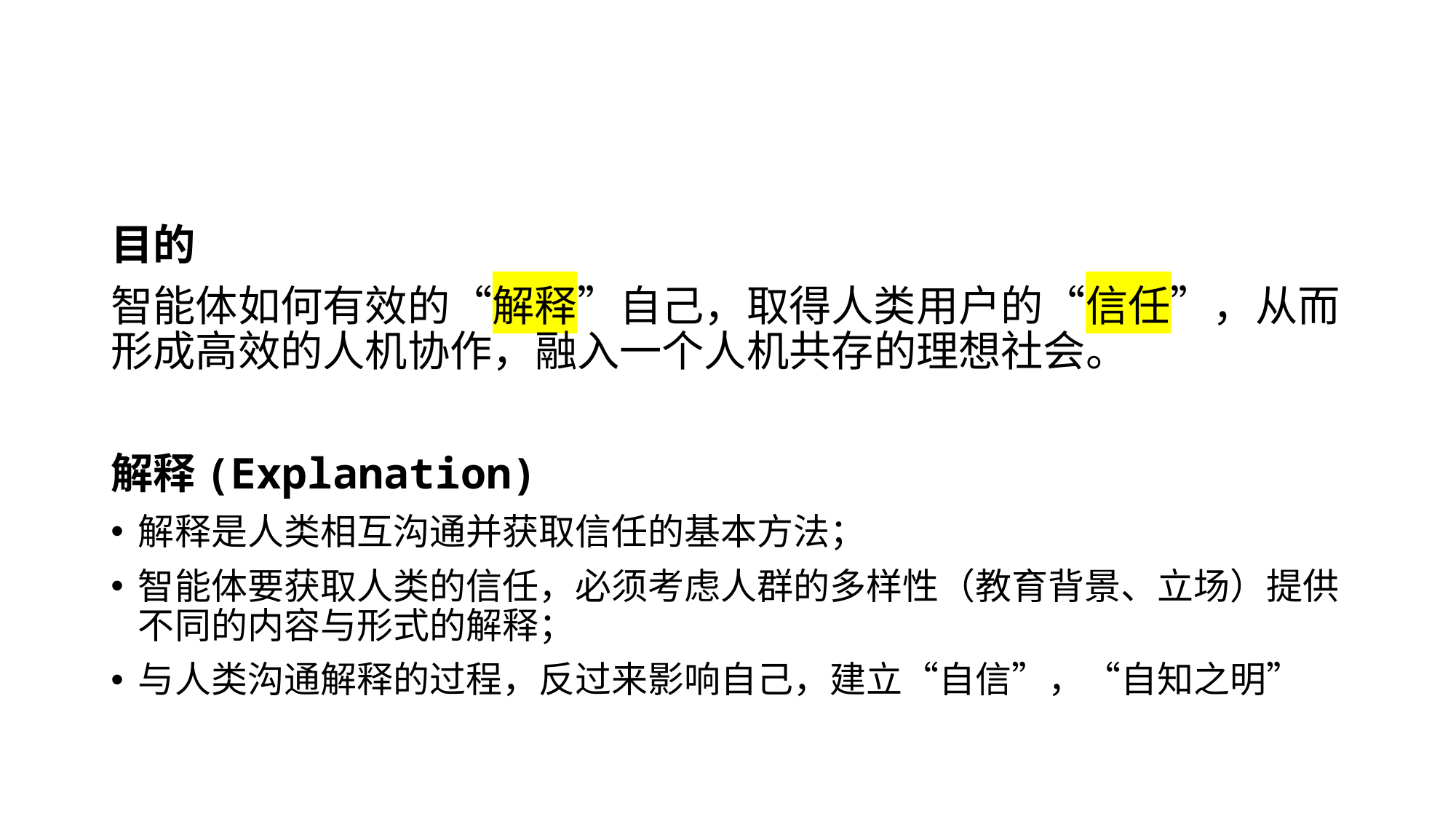

#
目的
智能体如何有效的“解释”自己，取得人类用户的“信任”，从而形成高效的人机协作，融入一个人机共存的理想社会。

解释(Explanation)
解释是人类相互沟通并获取信任的基本方法；
智能体要获取人类的信任，必须考虑人群的多样性（教育背景、立场）提供不同的内容与形式的解释；
与人类沟通解释的过程，反过来影响自己，建立“自信”，“自知之明”